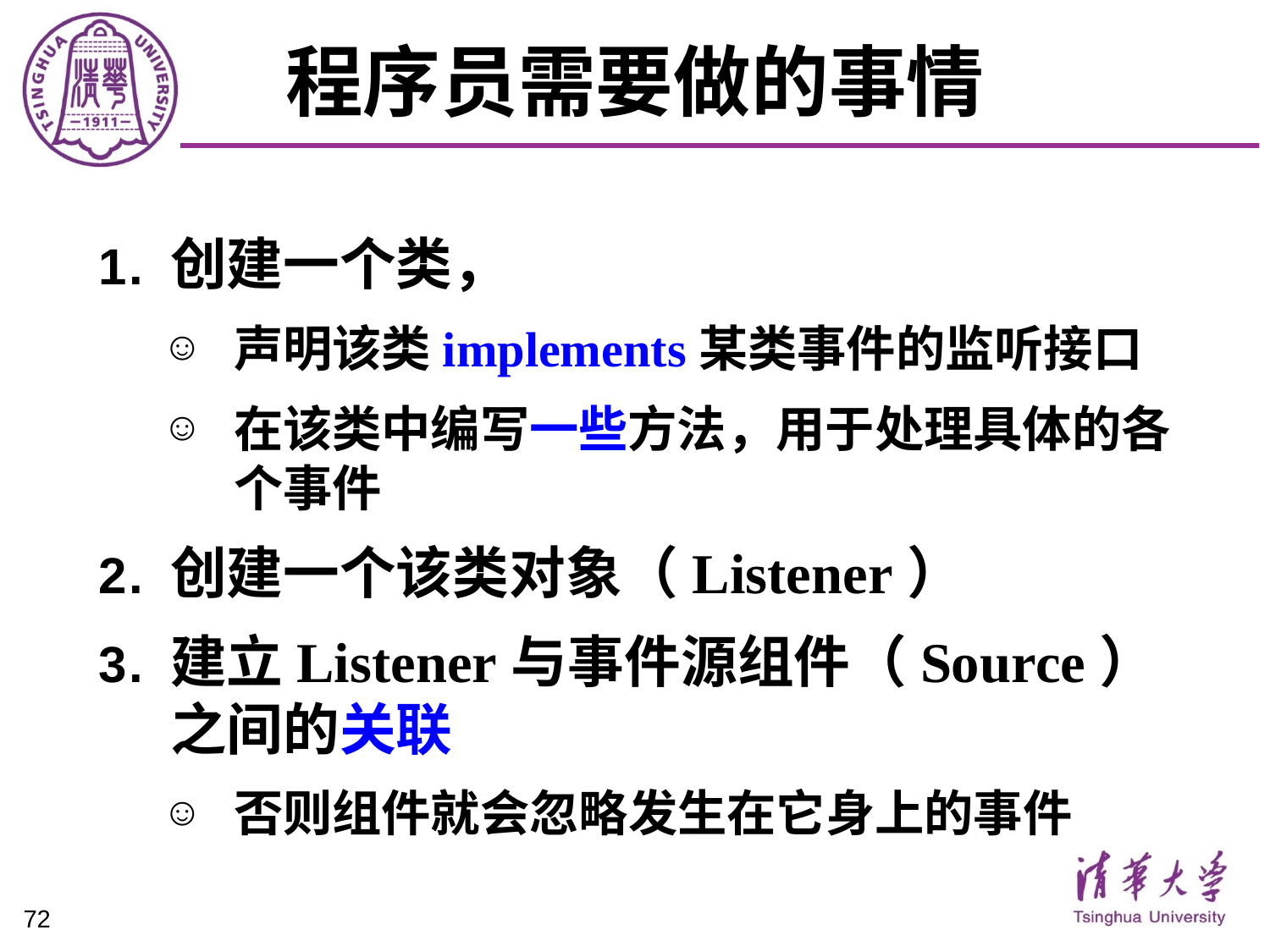

# 程序员需要做的事情
创建一个类，
声明该类implements某类事件的监听接口
在该类中编写一些方法，用于处理具体的各个事件
创建一个该类对象（Listener）
建立Listener与事件源组件（Source）之间的关联
否则组件就会忽略发生在它身上的事件
72